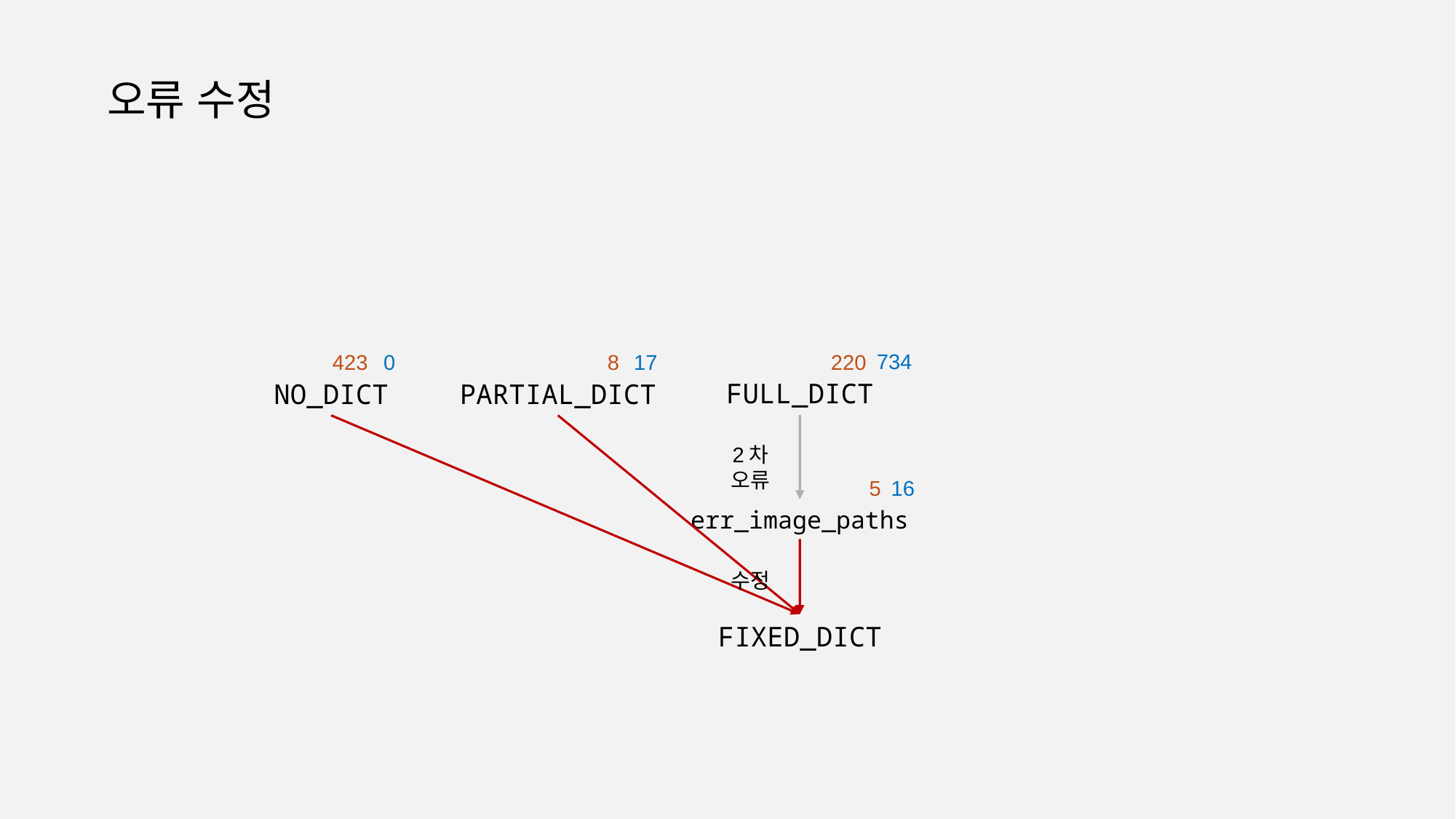

오류 수정
734
220
8
0
17
423
FULL_DICT
NO_DICT
PARTIAL_DICT
2차 오류
16
5
err_image_paths
수정
FIXED_DICT